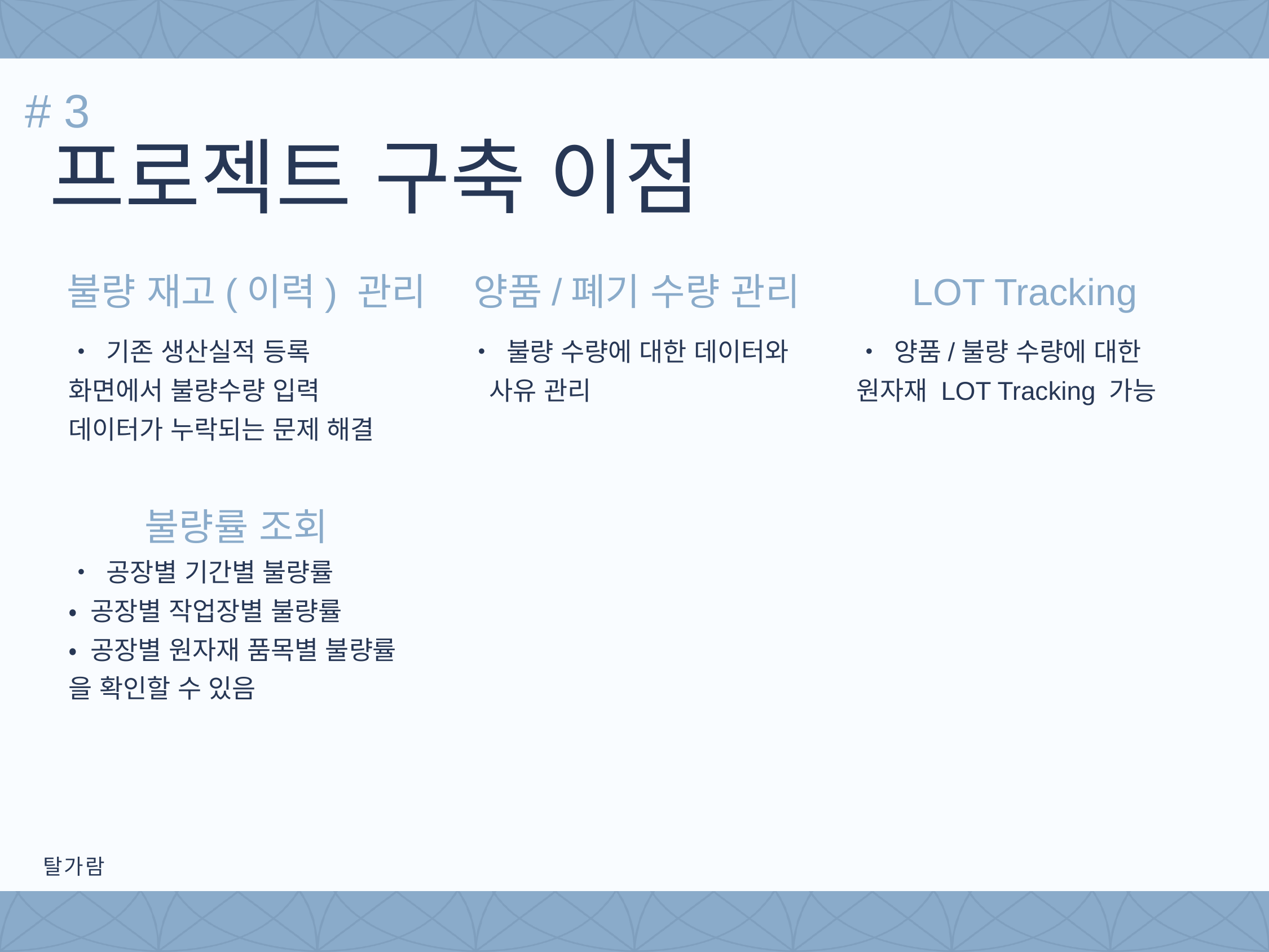

# 3
프로젝트 구축 이점
불량 재고(이력) 관리
• 기존 생산실적 등록 화면에서 불량수량 입력 데이터가 누락되는 문제 해결
양품/폐기 수량 관리
• 불량 수량에 대한 데이터와
  사유 관리
LOT Tracking
• 양품/불량 수량에 대한 원자재 LOT Tracking 가능
불량률 조회
• 공장별 기간별 불량률
• 공장별 작업장별 불량률
• 공장별 원자재 품목별 불량률
을 확인할 수 있음
탈가람